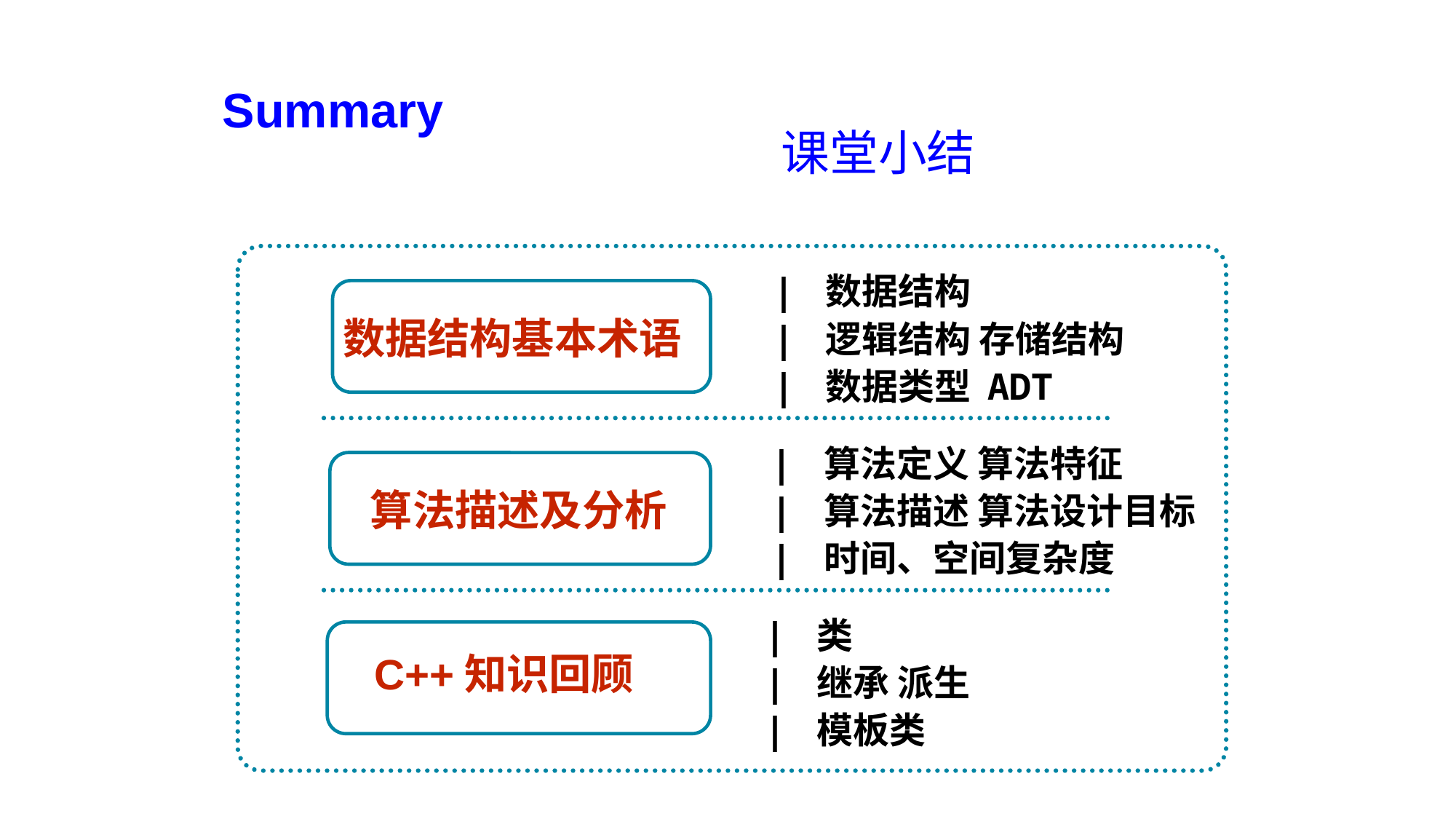

Summary
课堂小结

| 数据结构
| 逻辑结构 存储结构
| 数据类型 ADT

          数据结构基本术语

| 算法定义 算法特征
| 算法描述 算法设计目标
| 时间、空间复杂度

        算法描述及分析

| 类
| 继承 派生
| 模板类

       C++知识回顾